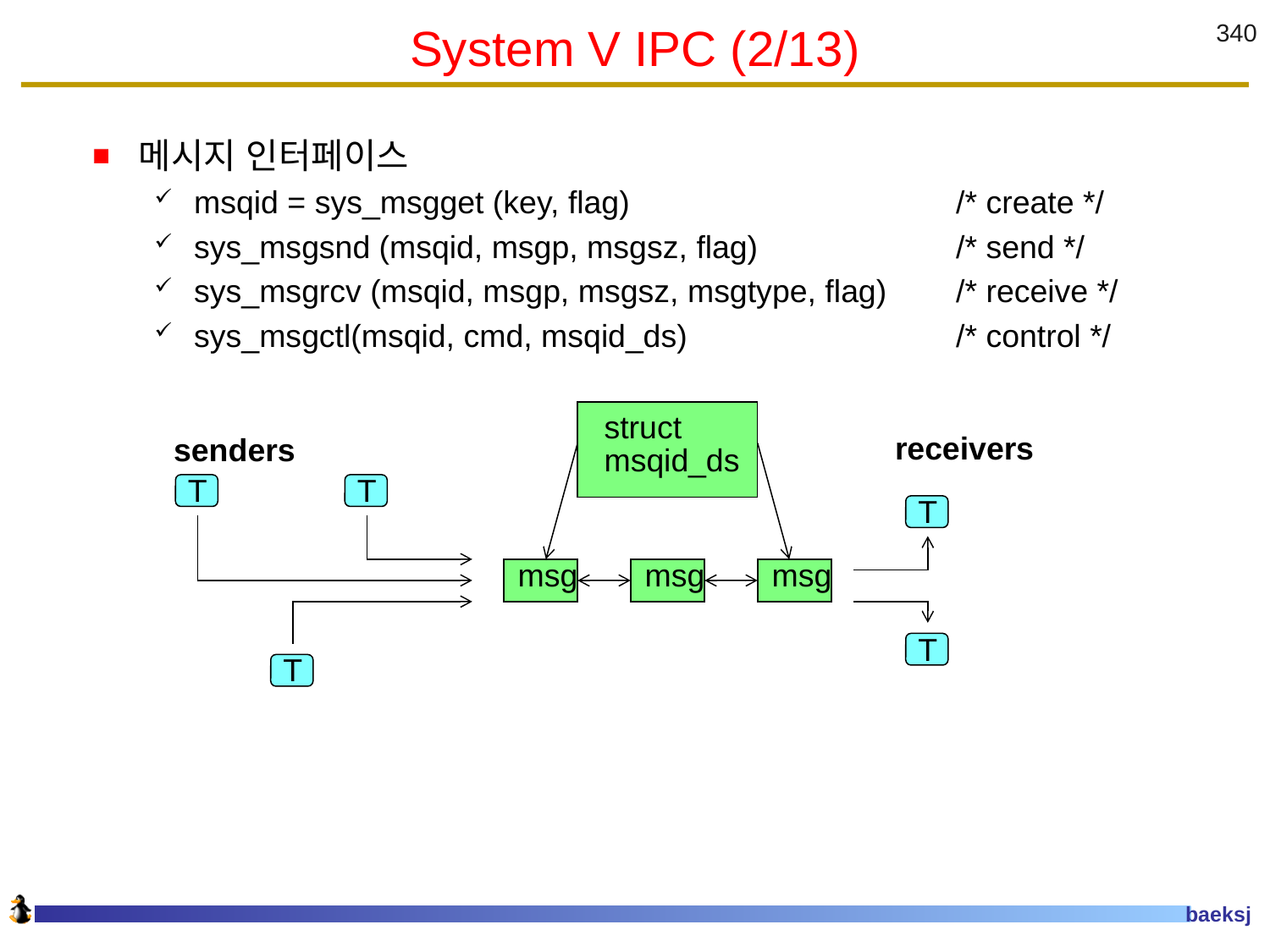

# System V IPC (2/13)
340
메시지 인터페이스
msqid = sys_msgget (key, flag)                 	  	/* create */
sys_msgsnd (msqid, msgp, msgsz, flag)     		/* send */
sys_msgrcv (msqid, msgp, msgsz, msgtype, flag)   	/* receive */
sys_msgctl(msqid, cmd, msqid_ds)		   	/* control */

struct
msqid_ds
receivers
senders

T
T

T

msg
msg
msg

T

T